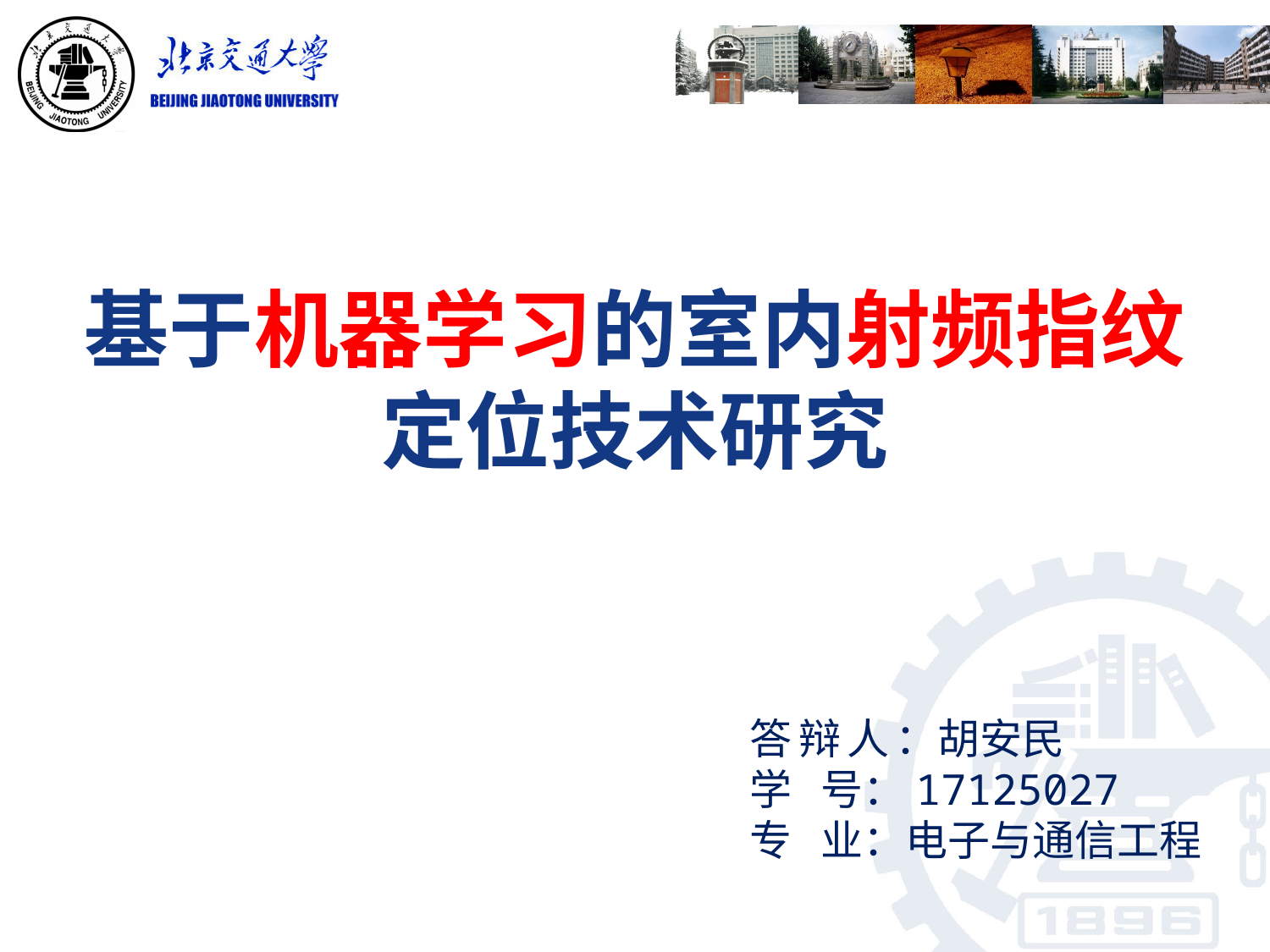

# 基于机器学习的室内射频指纹 定位技术研究
答辩人：胡安民
学   号：17125027
专   业：电子与通信工程